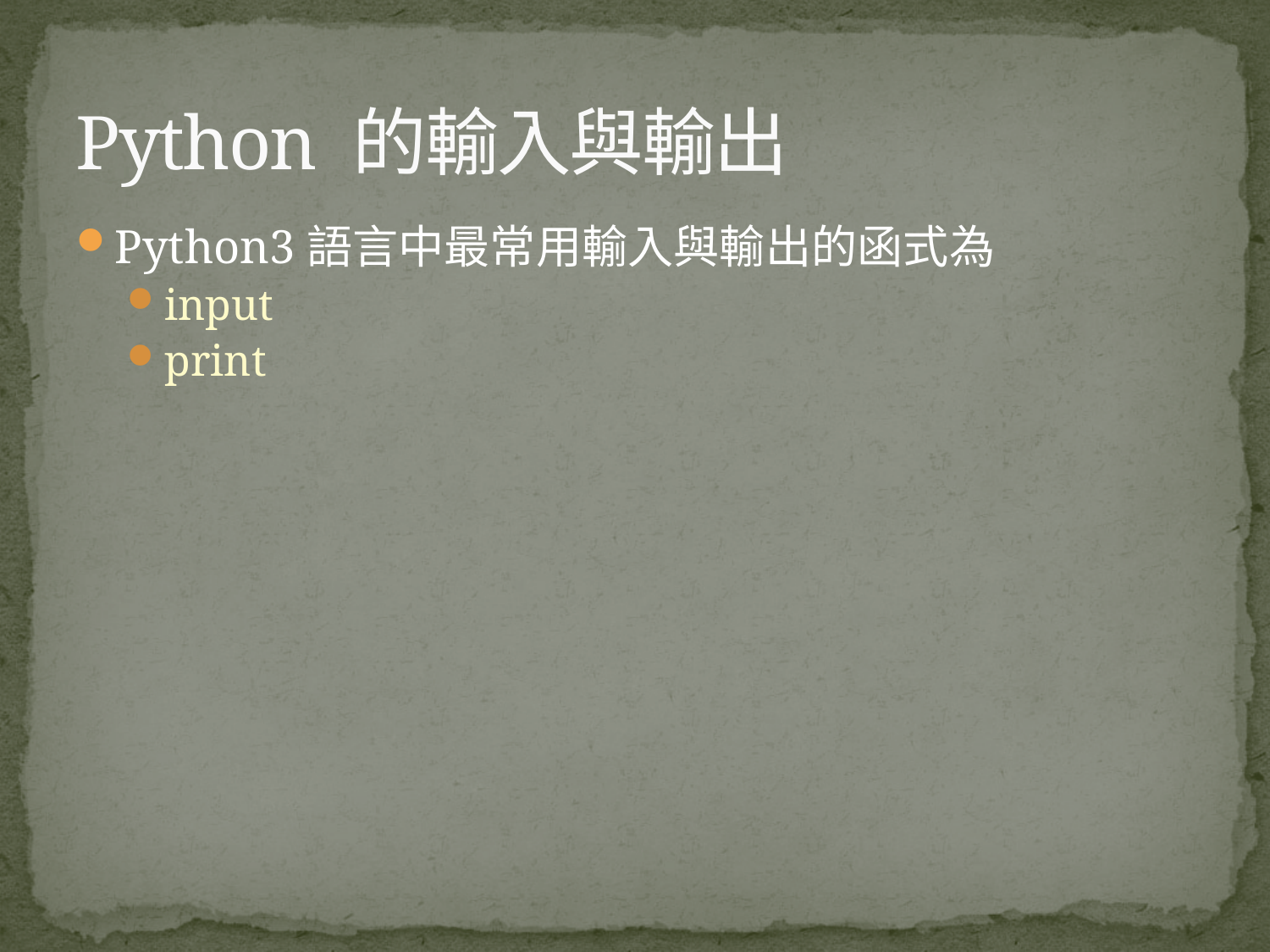

# Python 的輸入與輸出
Python3語言中最常用輸入與輸出的函式為
input
print
7